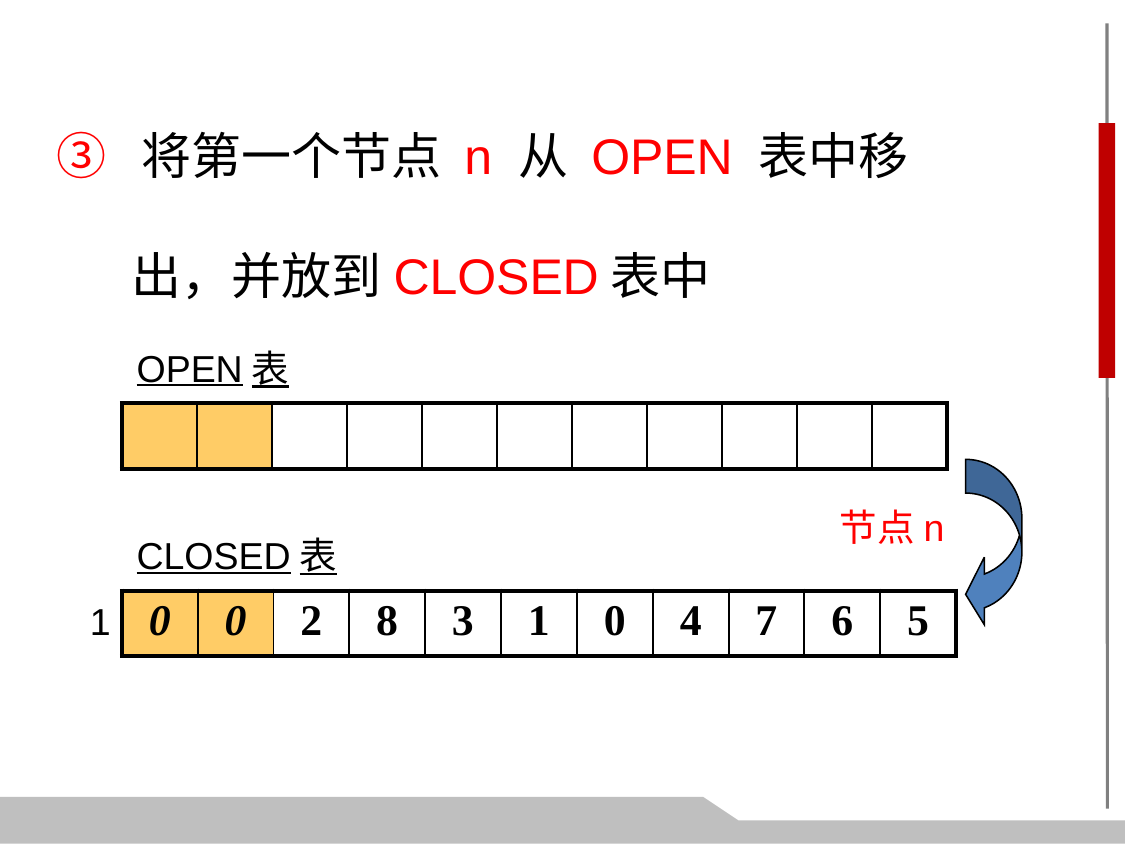

③  将第一个节点 n 从 OPEN 表中移出，并放到CLOSED表中
OPEN表
|  |  |  |  |  |  |  |  |  |  |  |
| --- | --- | --- | --- | --- | --- | --- | --- | --- | --- | --- |

节点n
CLOSED表
1
| 0 | 0 | 2 | 8 | 3 | 1 | 0 | 4 | 7 | 6 | 5 |
| --- | --- | --- | --- | --- | --- | --- | --- | --- | --- | --- |